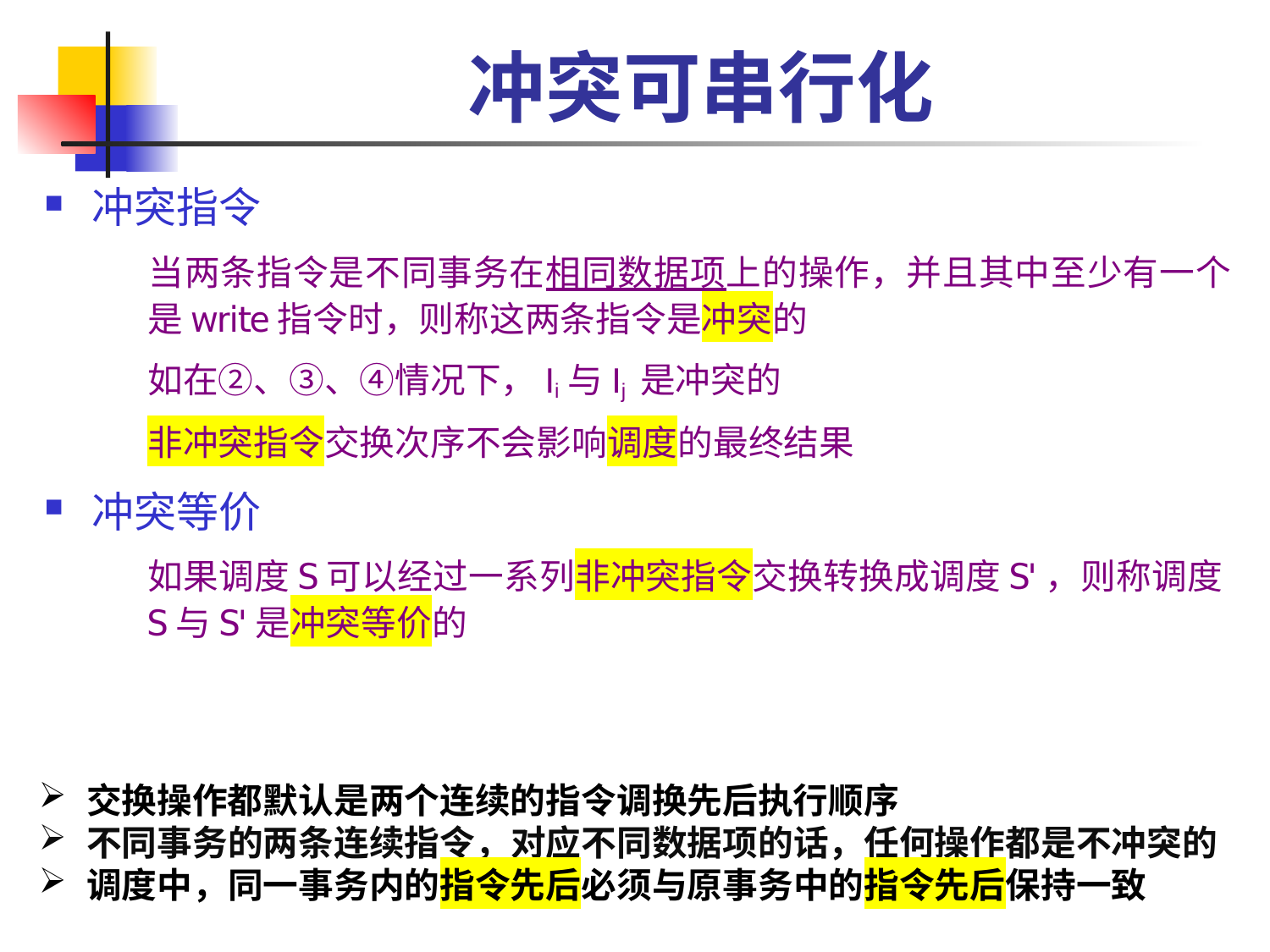

# 冲突可串行化
冲突指令
	当两条指令是不同事务在相同数据项上的操作，并且其中至少有一个是write指令时，则称这两条指令是冲突的
	如在②、③、④情况下，Ii与Ij 是冲突的
	非冲突指令交换次序不会影响调度的最终结果
冲突等价
	如果调度S可以经过一系列非冲突指令交换转换成调度S'，则称调度S与S'是冲突等价的
交换操作都默认是两个连续的指令调换先后执行顺序
不同事务的两条连续指令，对应不同数据项的话，任何操作都是不冲突的
调度中，同一事务内的指令先后必须与原事务中的指令先后保持一致